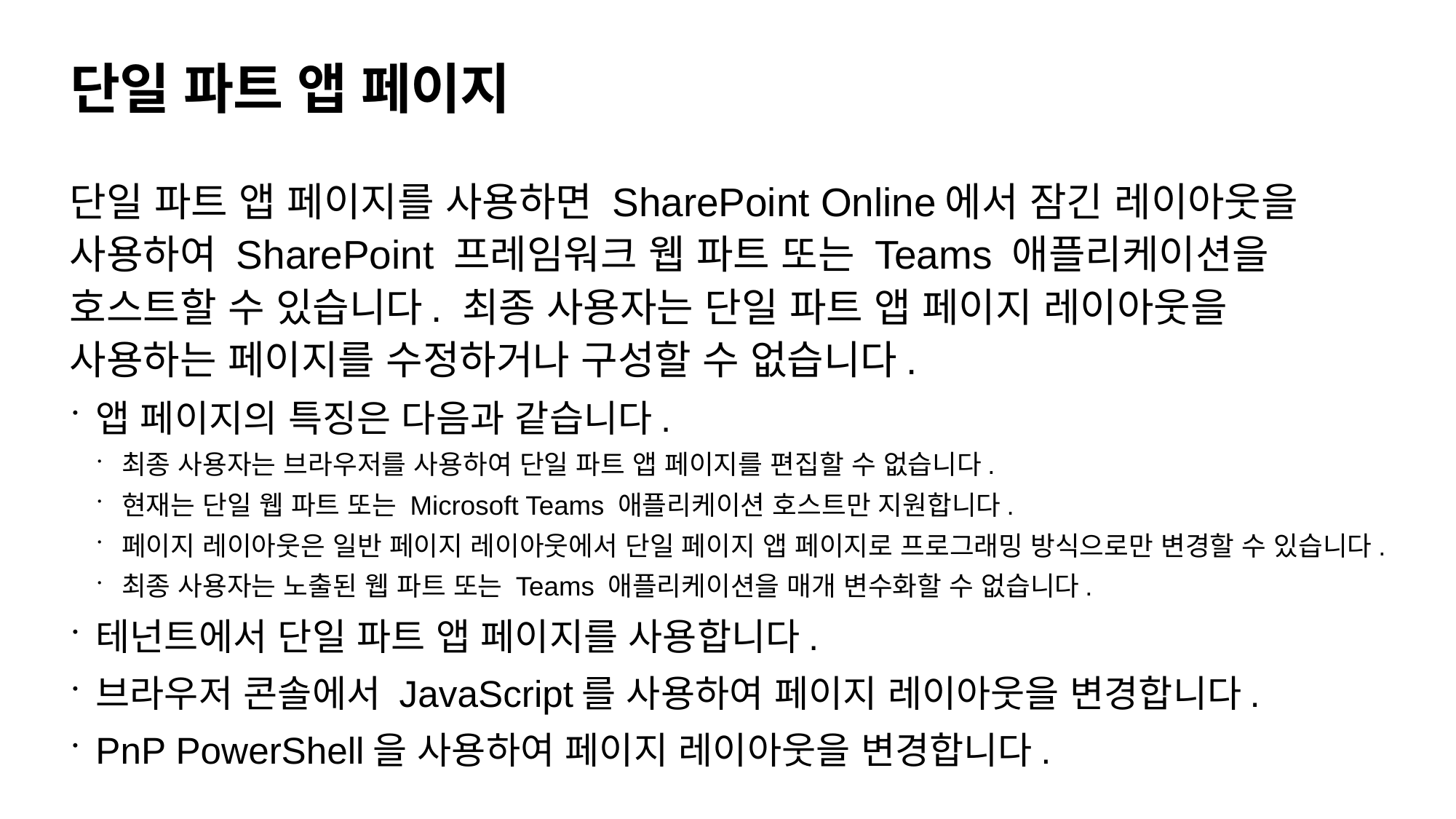

# 단일 파트 앱 페이지
단일 파트 앱 페이지를 사용하면 SharePoint Online에서 잠긴 레이아웃을 사용하여 SharePoint 프레임워크 웹 파트 또는 Teams 애플리케이션을 호스트할 수 있습니다. 최종 사용자는 단일 파트 앱 페이지 레이아웃을 사용하는 페이지를 수정하거나 구성할 수 없습니다.
앱 페이지의 특징은 다음과 같습니다.
최종 사용자는 브라우저를 사용하여 단일 파트 앱 페이지를 편집할 수 없습니다.
현재는 단일 웹 파트 또는 Microsoft Teams 애플리케이션 호스트만 지원합니다.
페이지 레이아웃은 일반 페이지 레이아웃에서 단일 페이지 앱 페이지로 프로그래밍 방식으로만 변경할 수 있습니다.
최종 사용자는 노출된 웹 파트 또는 Teams 애플리케이션을 매개 변수화할 수 없습니다.
테넌트에서 단일 파트 앱 페이지를 사용합니다.
브라우저 콘솔에서 JavaScript를 사용하여 페이지 레이아웃을 변경합니다.
PnP PowerShell을 사용하여 페이지 레이아웃을 변경합니다.